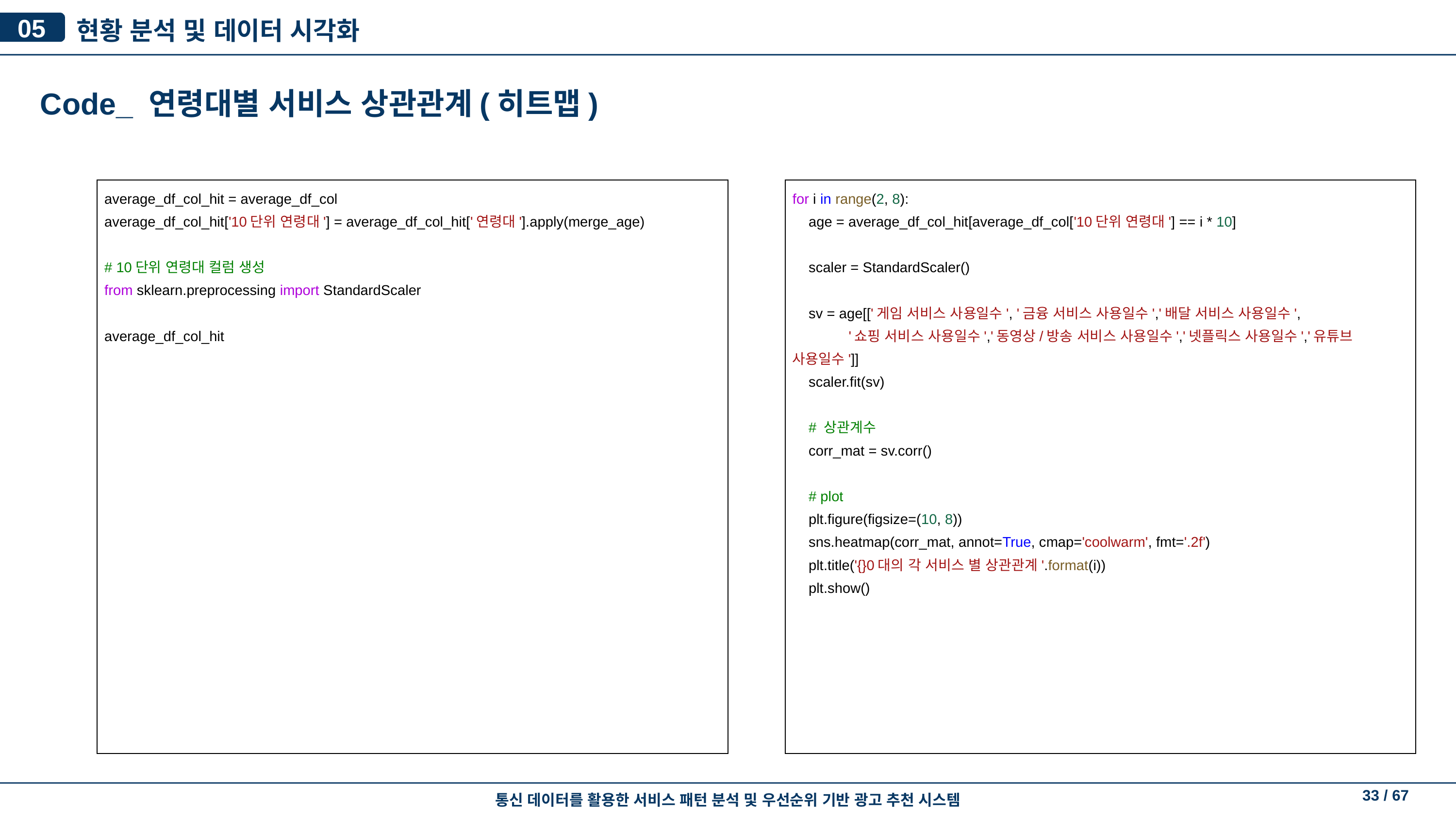

05
현황 분석 및 데이터 시각화

Code_ 연령대별 서비스 상관관계(히트맵)
average_df_col_hit = average_df_col
average_df_col_hit['10단위 연령대'] = average_df_col_hit['연령대'].apply(merge_age)

# 10단위 연령대 컬럼 생성
from sklearn.preprocessing import StandardScaler

average_df_col_hit
for i in range(2, 8):
    age = average_df_col_hit[average_df_col['10단위 연령대'] == i * 10]

    scaler = StandardScaler()

    sv = age[['게임 서비스 사용일수', '금융 서비스 사용일수','배달 서비스 사용일수',
              '쇼핑 서비스 사용일수','동영상/방송 서비스 사용일수','넷플릭스 사용일수','유튜브 사용일수']]
    scaler.fit(sv)

    # 상관계수
    corr_mat = sv.corr()

    # plot
    plt.figure(figsize=(10, 8))
    sns.heatmap(corr_mat, annot=True, cmap='coolwarm', fmt='.2f')
    plt.title('{}0대의 각 서비스 별 상관관계'.format(i))
    plt.show()